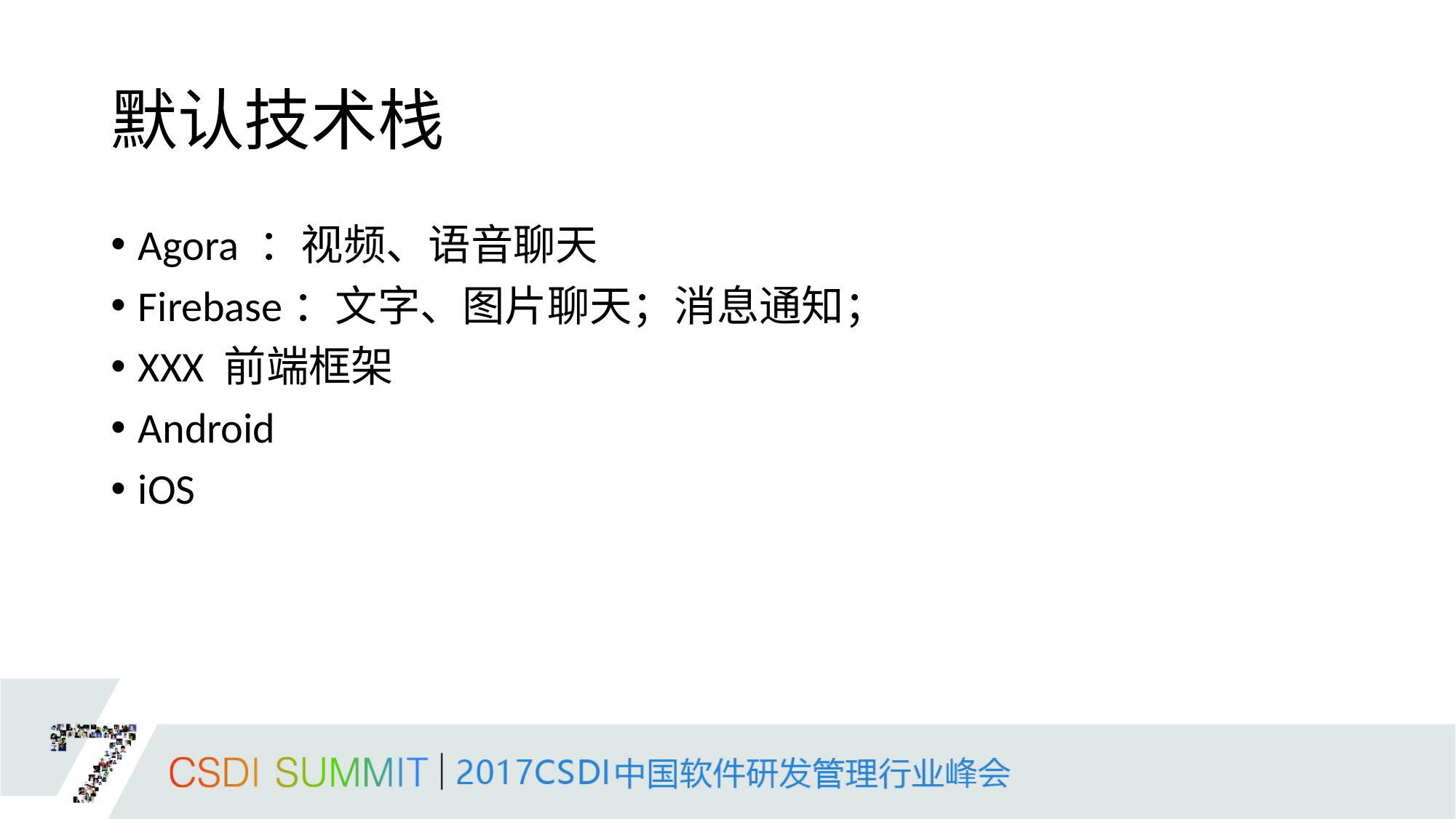

# 默认技术栈
Agora ：视频、语音聊天
Firebase：文字、图片聊天；消息通知；
XXX 前端框架
Android
iOS